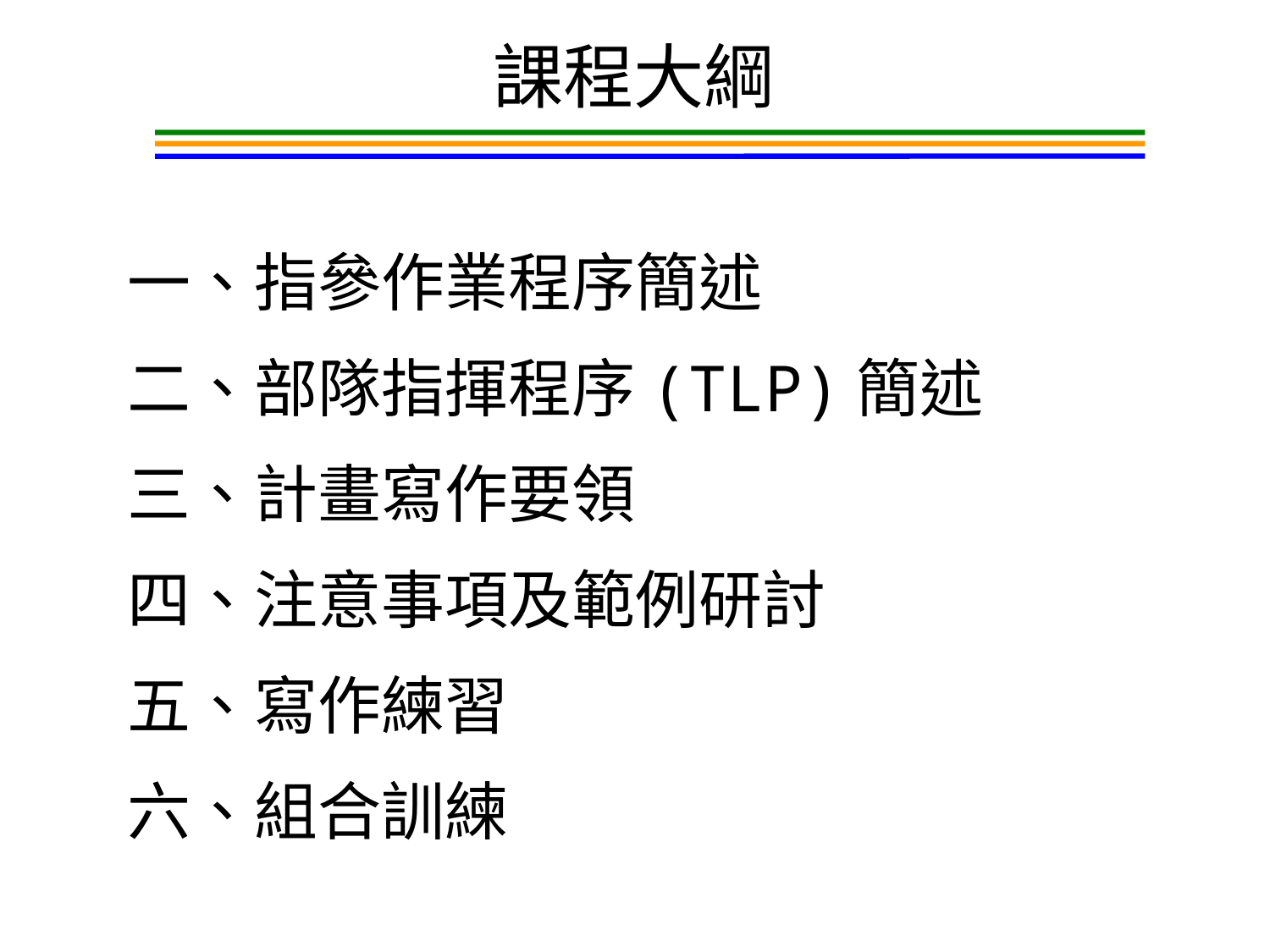

課程大綱
一、指參作業程序簡述
二、部隊指揮程序(TLP)簡述
三、計畫寫作要領
四、注意事項及範例研討
五、寫作練習
六、組合訓練